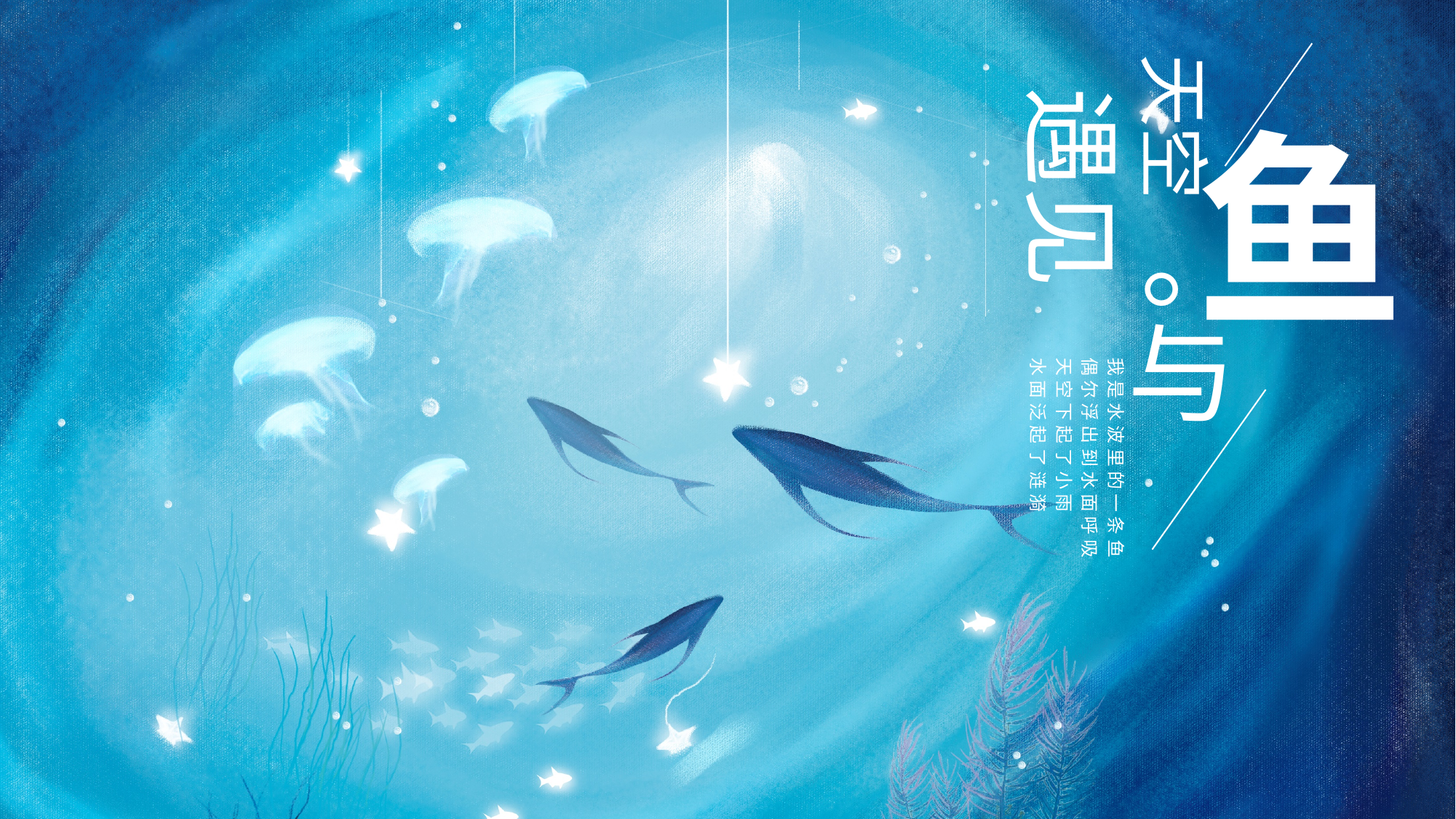

天空
遇见
鱼
。
与
我是水波里的一条鱼
偶尔浮出到水面呼吸
天空下起了小雨
水面泛起了涟漪